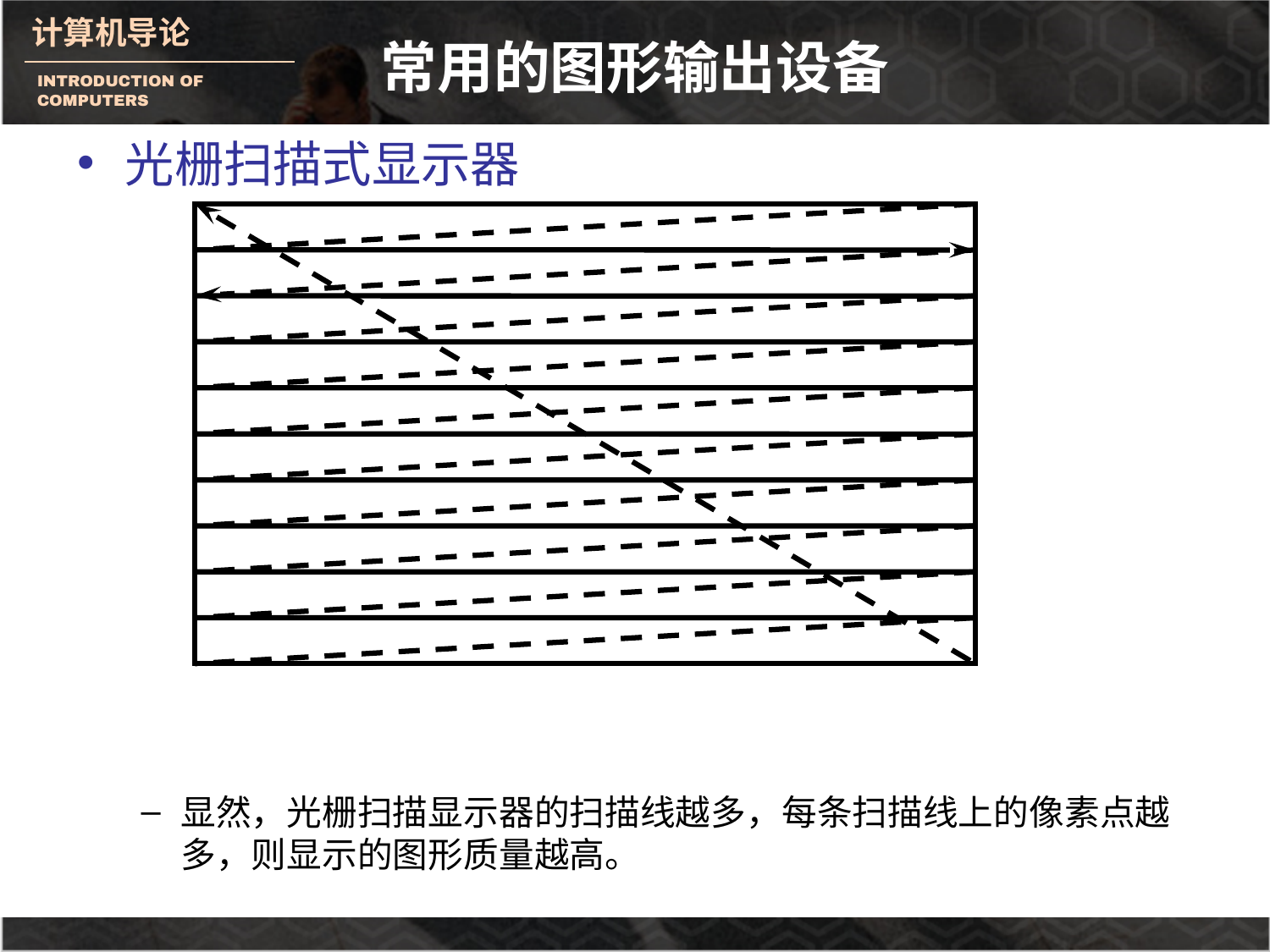

# 常用的图形输出设备
光栅扫描式显示器

显然，光栅扫描显示器的扫描线越多，每条扫描线上的像素点越多，则显示的图形质量越高。

41